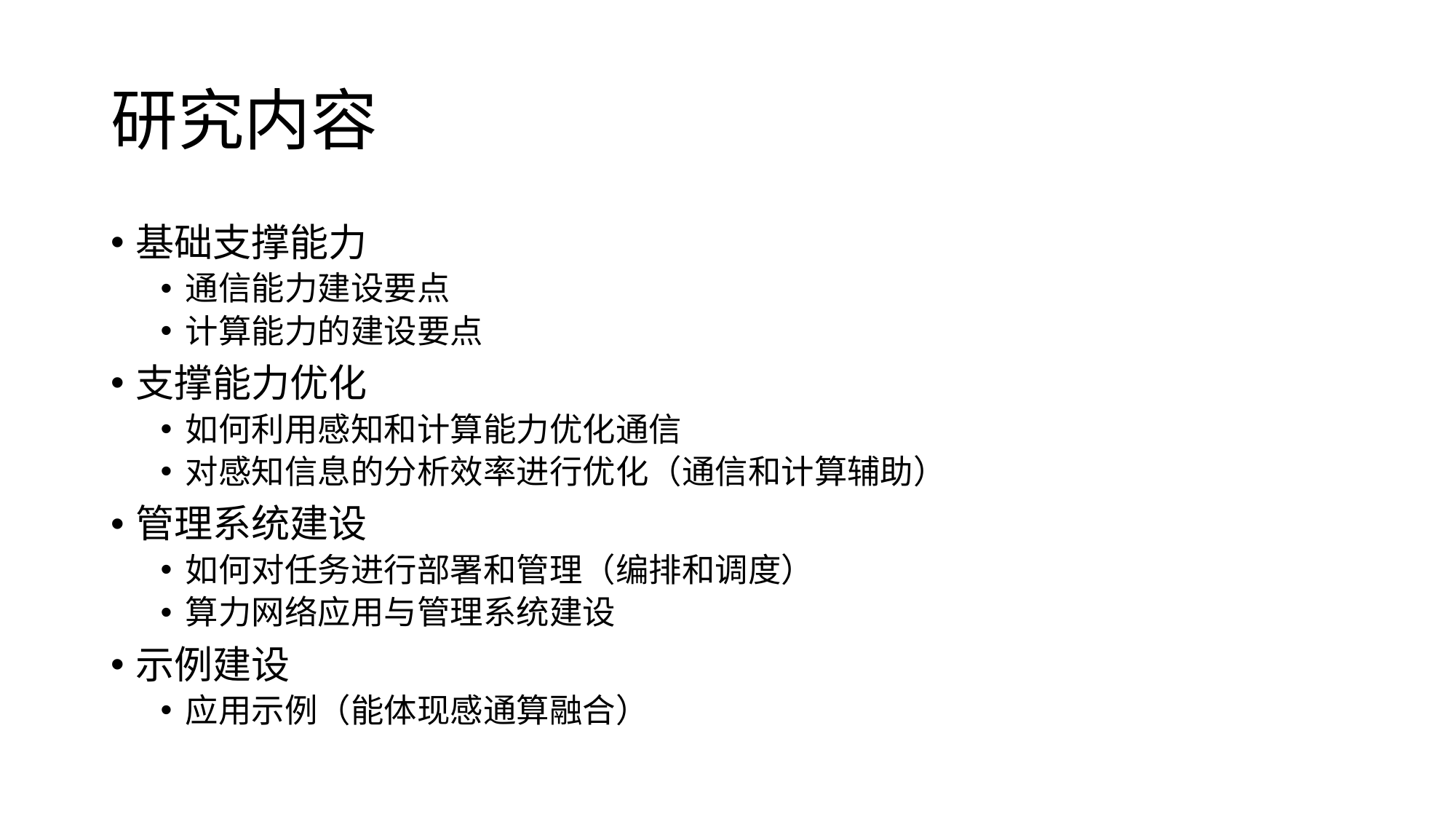

# 研究内容
基础支撑能力
通信能力建设要点
计算能力的建设要点
支撑能力优化
如何利用感知和计算能力优化通信
对感知信息的分析效率进行优化（通信和计算辅助）
管理系统建设
如何对任务进行部署和管理（编排和调度）
算力网络应用与管理系统建设
示例建设
应用示例（能体现感通算融合）